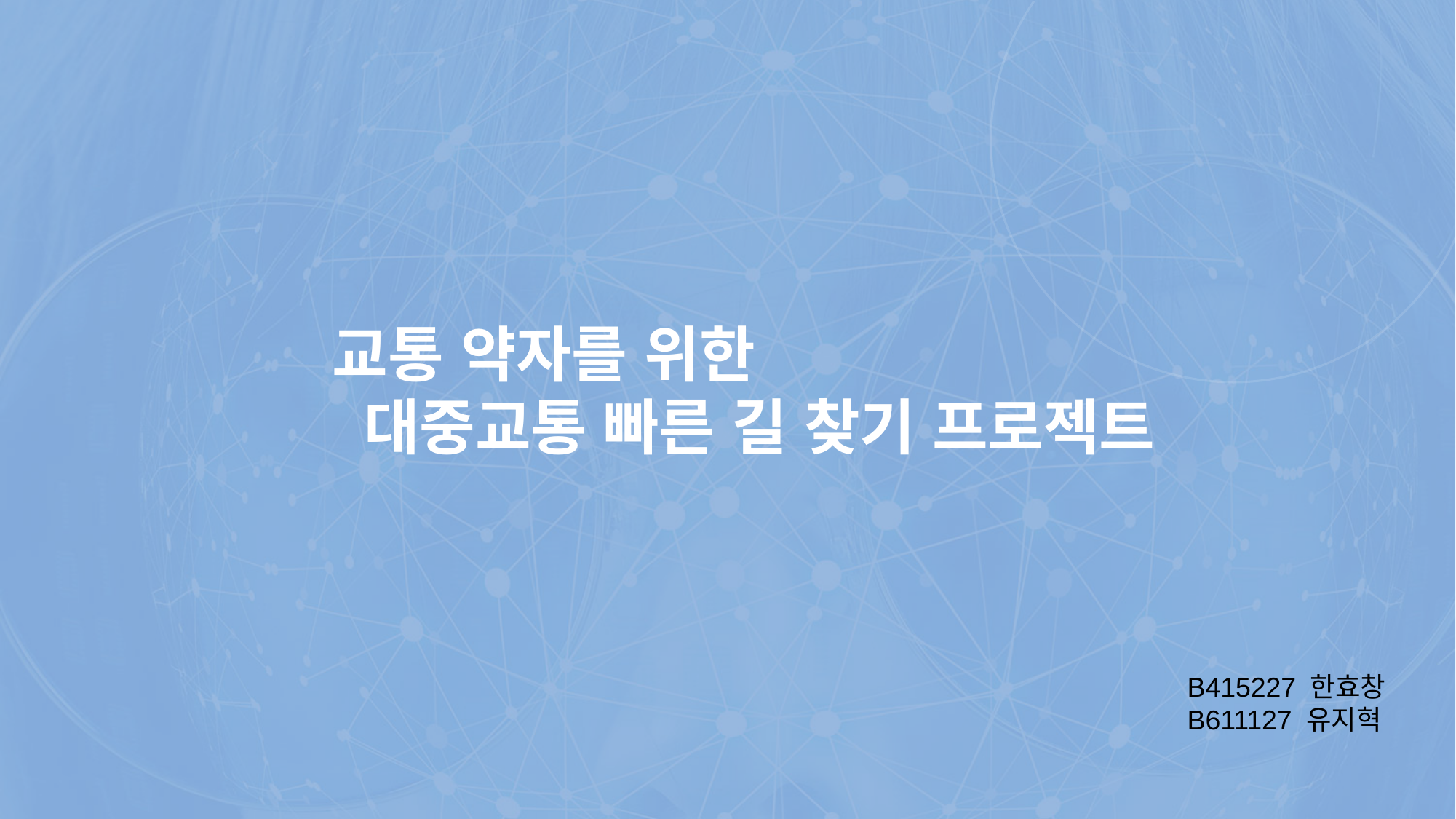

교통 약자를 위한
 대중교통 빠른 길 찾기 프로젝트
B415227 한효창
B611127 유지혁